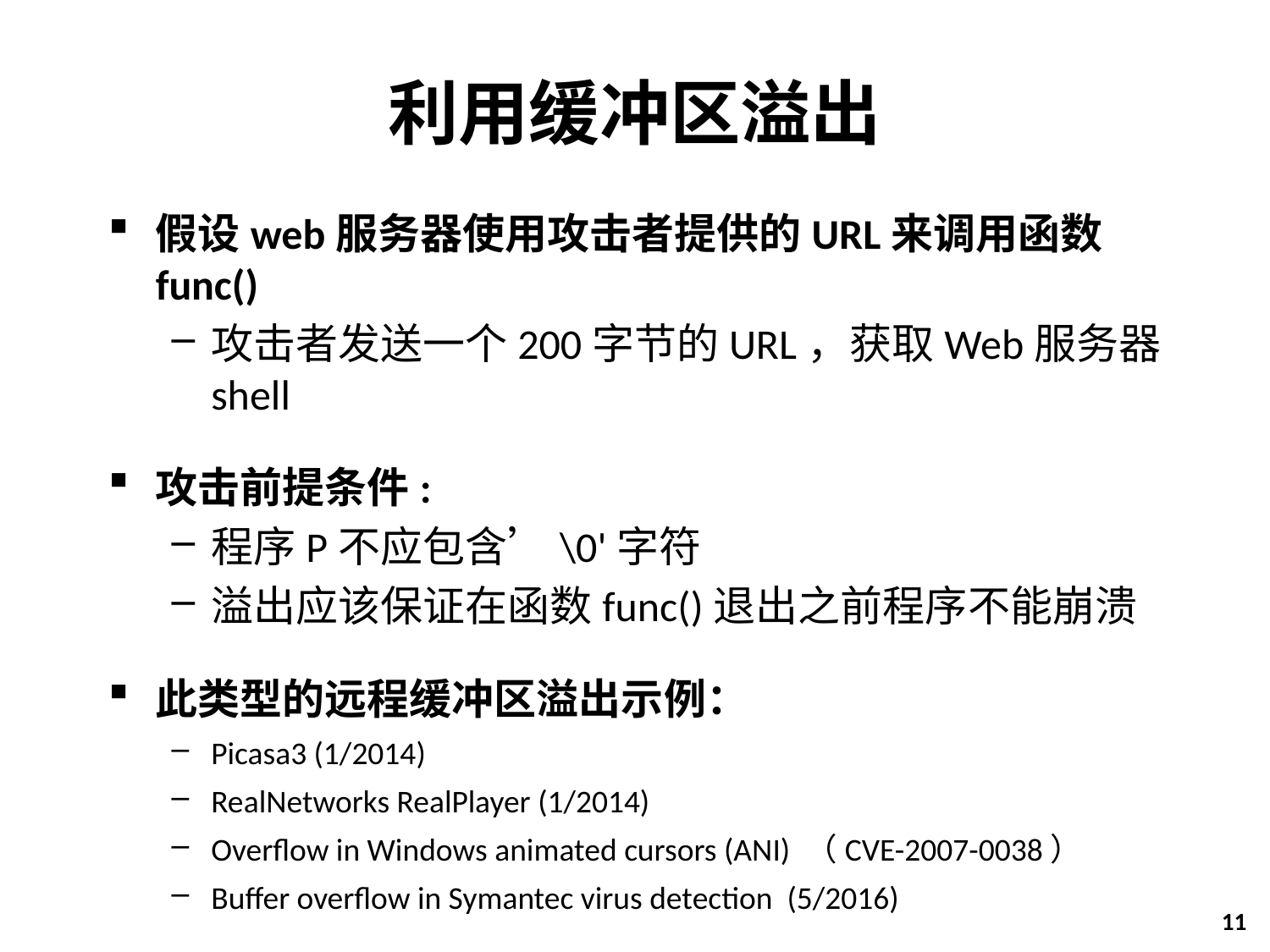

# 利用缓冲区溢出
假设web服务器使用攻击者提供的URL来调用函数func()
攻击者发送一个200字节的URL，获取Web服务器shell
攻击前提条件:
程序P不应包含’\0'字符
溢出应该保证在函数func()退出之前程序不能崩溃
此类型的远程缓冲区溢出示例：
Picasa3 (1/2014)
RealNetworks RealPlayer (1/2014)
Overflow in Windows animated cursors (ANI) （CVE-2007-0038）
Buffer overflow in Symantec virus detection  (5/2016)
11